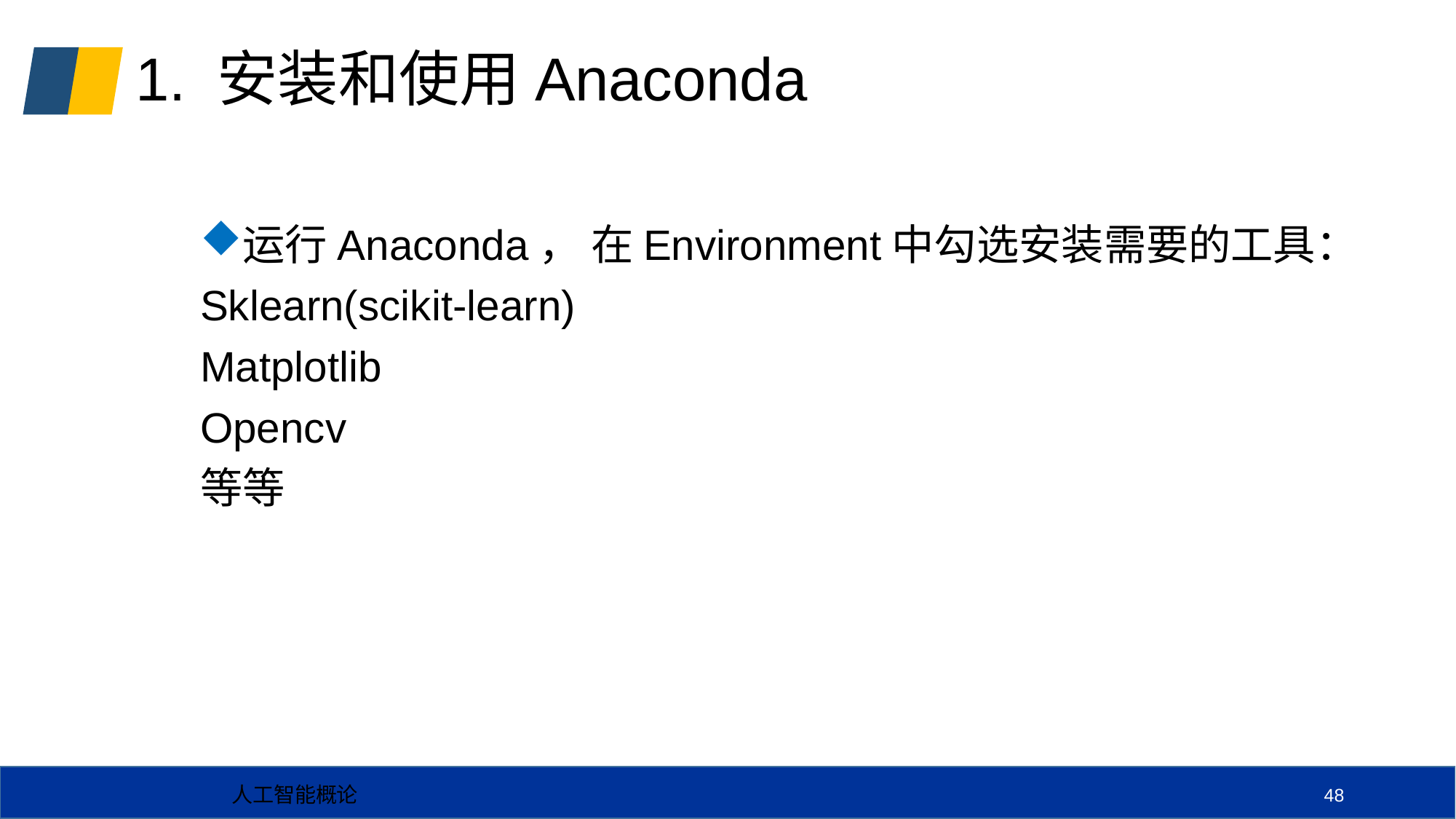

# 1. 安装和使用Anaconda
运行Anaconda， 在Environment中勾选安装需要的工具：
Sklearn(scikit-learn)
Matplotlib
Opencv
等等
人工智能概论
48